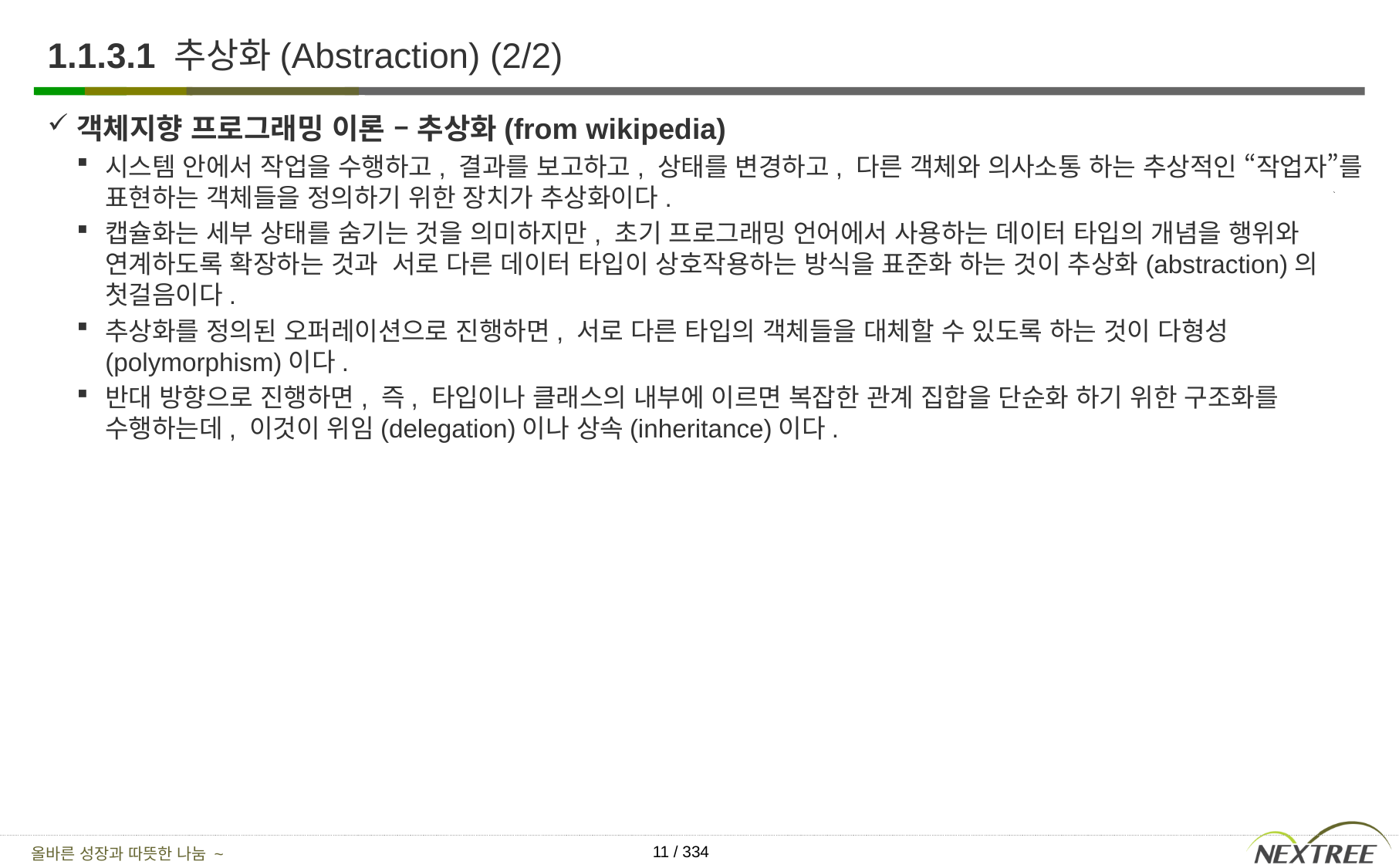

# 1.1.3.1 추상화(Abstraction) (2/2)
객체지향 프로그래밍 이론 – 추상화(from wikipedia)
시스템 안에서 작업을 수행하고, 결과를 보고하고, 상태를 변경하고, 다른 객체와 의사소통 하는 추상적인 “작업자”를 표현하는 객체들을 정의하기 위한 장치가 추상화이다.
캡슐화는 세부 상태를 숨기는 것을 의미하지만, 초기 프로그래밍 언어에서 사용하는 데이터 타입의 개념을 행위와 연계하도록 확장하는 것과  서로 다른 데이터 타입이 상호작용하는 방식을 표준화 하는 것이 추상화(abstraction)의 첫걸음이다.
추상화를 정의된 오퍼레이션으로 진행하면, 서로 다른 타입의 객체들을 대체할 수 있도록 하는 것이 다형성(polymorphism)이다.
반대 방향으로 진행하면, 즉, 타입이나 클래스의 내부에 이르면 복잡한 관계 집합을 단순화 하기 위한 구조화를 수행하는데, 이것이 위임(delegation)이나 상속(inheritance)이다.